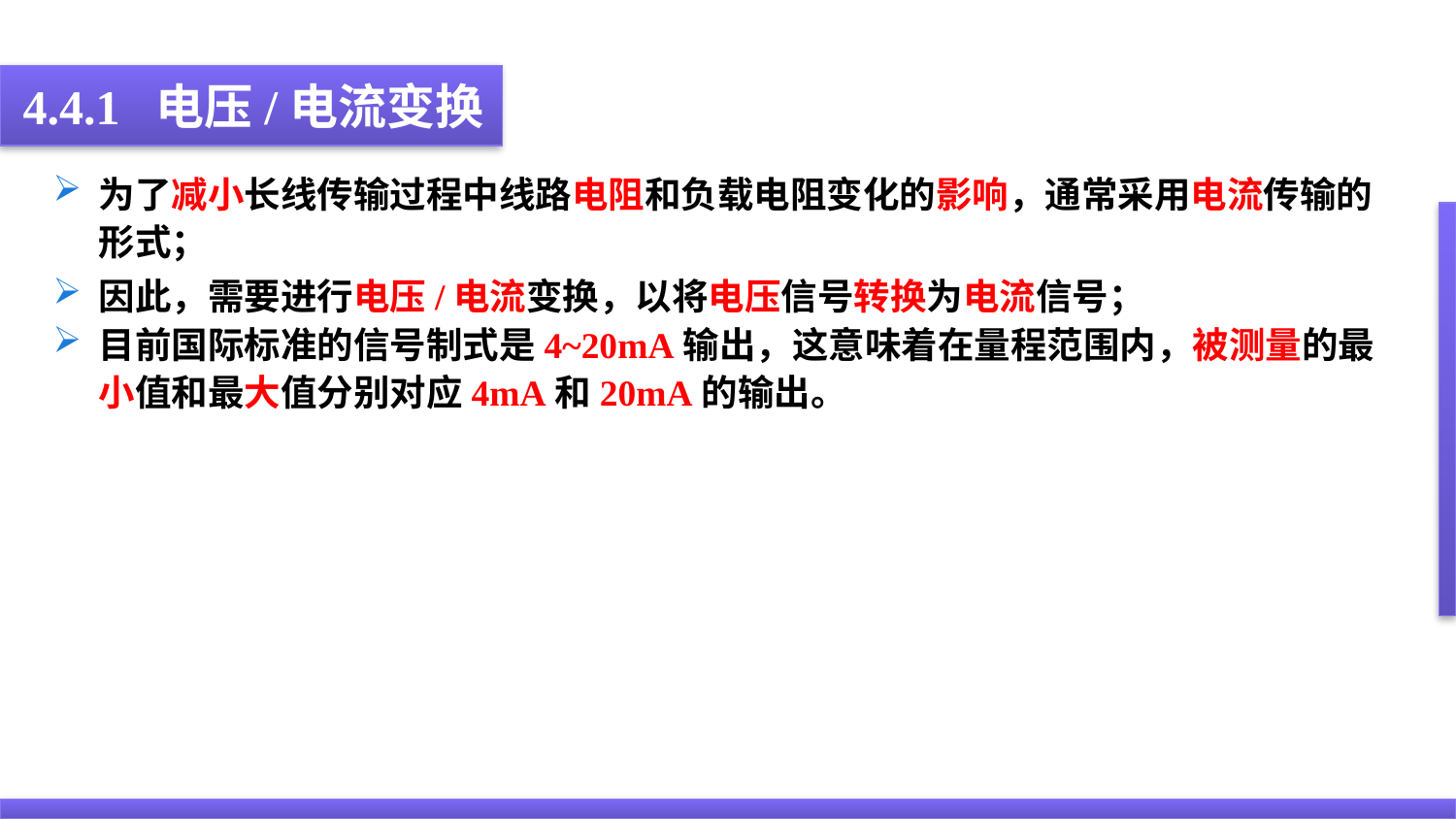

4.4.1  电压/电流变换
为了减小长线传输过程中线路电阻和负载电阻变化的影响，通常采用电流传输的形式；
因此，需要进行电压/电流变换，以将电压信号转换为电流信号；
目前国际标准的信号制式是4~20mA输出，这意味着在量程范围内，被测量的最小值和最大值分别对应4mA和20mA的输出。